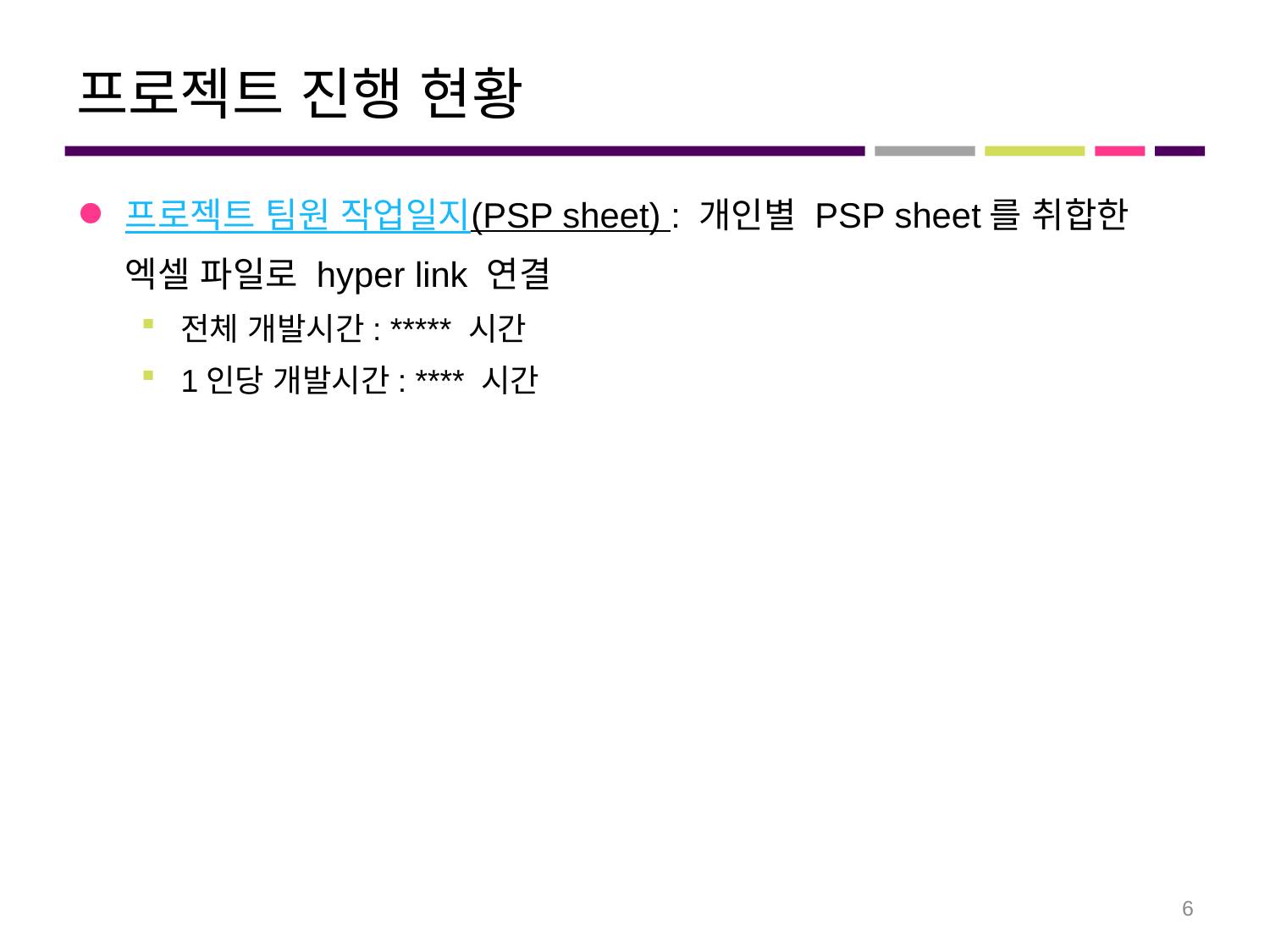

# 프로젝트 진행 현황
프로젝트 팀원 작업일지(PSP sheet) : 개인별 PSP sheet를 취합한 엑셀 파일로 hyper link 연결
전체 개발시간: ***** 시간
1인당 개발시간: **** 시간

6